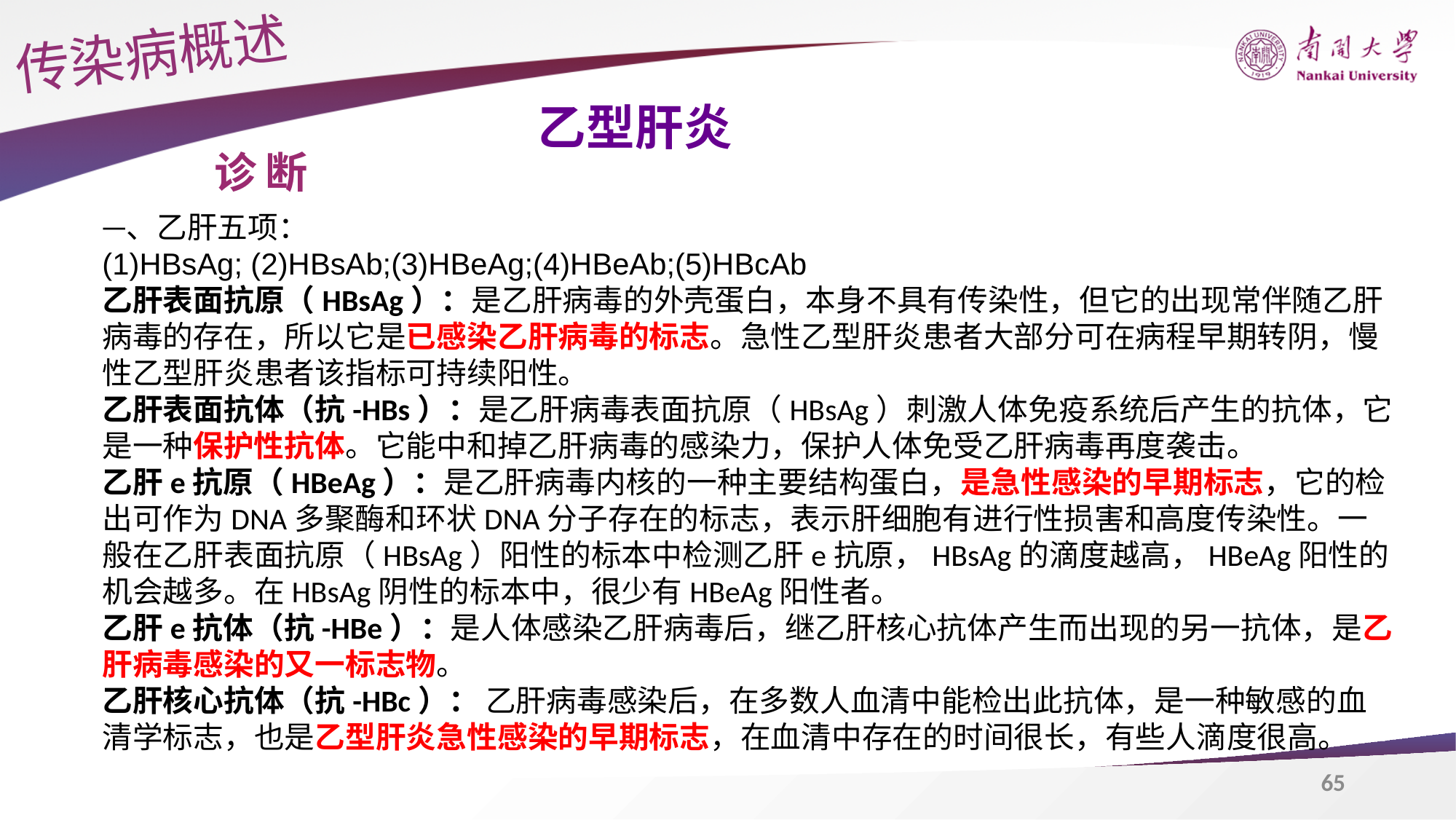

传染病概述
乙型肝炎
诊断
一、乙肝五项：
(1)HBsAg; (2)HBsAb;(3)HBeAg;(4)HBeAb;(5)HBcAb
乙肝表面抗原（HBsAg）：是乙肝病毒的外壳蛋白，本身不具有传染性，但它的出现常伴随乙肝病毒的存在，所以它是已感染乙肝病毒的标志。急性乙型肝炎患者大部分可在病程早期转阴，慢性乙型肝炎患者该指标可持续阳性。
乙肝表面抗体（抗-HBs）：是乙肝病毒表面抗原（HBsAg）刺激人体免疫系统后产生的抗体，它是一种保护性抗体。它能中和掉乙肝病毒的感染力，保护人体免受乙肝病毒再度袭击。
乙肝e抗原（HBeAg）：是乙肝病毒内核的一种主要结构蛋白，是急性感染的早期标志，它的检出可作为DNA多聚酶和环状DNA分子存在的标志，表示肝细胞有进行性损害和高度传染性。一般在乙肝表面抗原（HBsAg）阳性的标本中检测乙肝e抗原，HBsAg的滴度越高，HBeAg阳性的机会越多。在HBsAg阴性的标本中，很少有HBeAg阳性者。
乙肝e抗体（抗-HBe）：是人体感染乙肝病毒后，继乙肝核心抗体产生而出现的另一抗体，是乙肝病毒感染的又一标志物。
乙肝核心抗体（抗-HBc）： 乙肝病毒感染后，在多数人血清中能检出此抗体，是一种敏感的血清学标志，也是乙型肝炎急性感染的早期标志，在血清中存在的时间很长，有些人滴度很高。

65